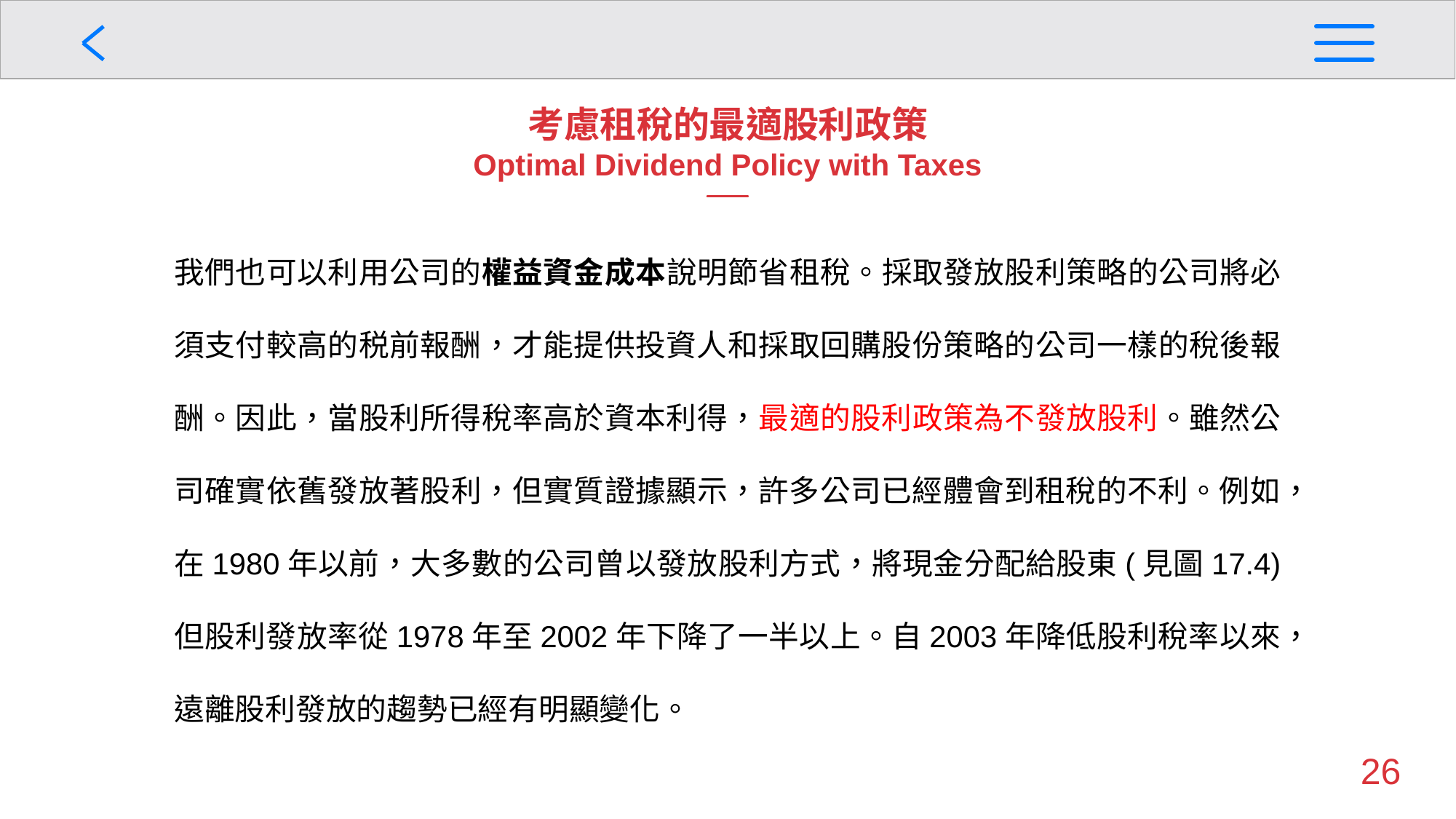

考慮租稅的最適股利政策
Optimal Dividend Policy with Taxes
我們也可以利用公司的權益資金成本說明節省租稅。採取發放股利策略的公司將必須支付較高的税前報酬，才能提供投資人和採取回購股份策略的公司一樣的稅後報酬。因此，當股利所得稅率高於資本利得，最適的股利政策為不發放股利。雖然公司確實依舊發放著股利，但實質證據顯示，許多公司已經體會到租稅的不利。例如，在1980年以前，大多數的公司曾以發放股利方式，將現金分配給股東(見圖17.4) 但股利發放率從1978年至2002年下降了一半以上。自2003年降低股利稅率以來，遠離股利發放的趨勢已經有明顯變化。
26